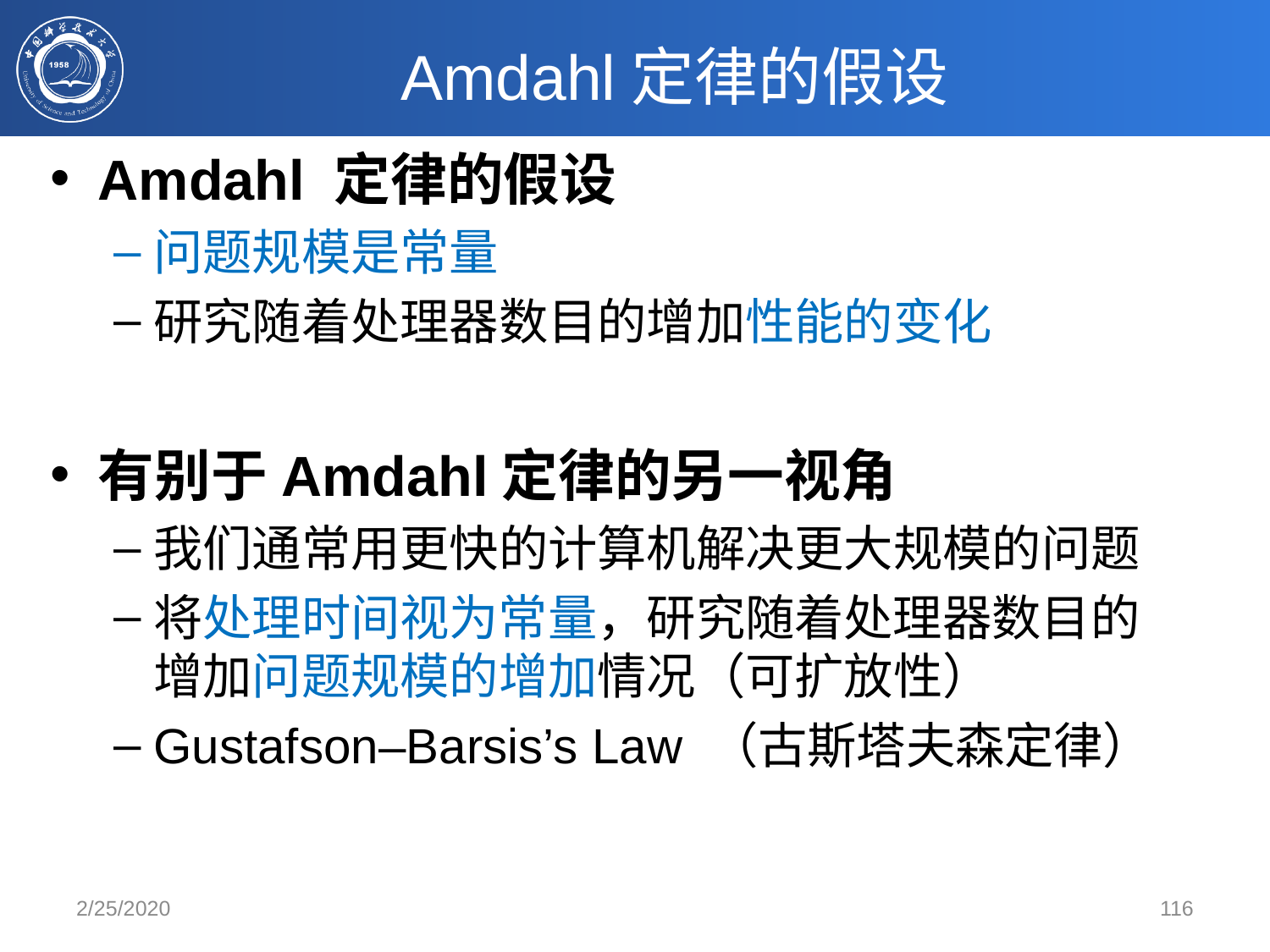

# Amdahl定律的假设
Amdahl 定律的假设
问题规模是常量
研究随着处理器数目的增加性能的变化

有别于Amdahl定律的另一视角
我们通常用更快的计算机解决更大规模的问题
将处理时间视为常量，研究随着处理器数目的增加问题规模的增加情况（可扩放性）
Gustafson–Barsis’s Law （古斯塔夫森定律）

2/25/2020
116